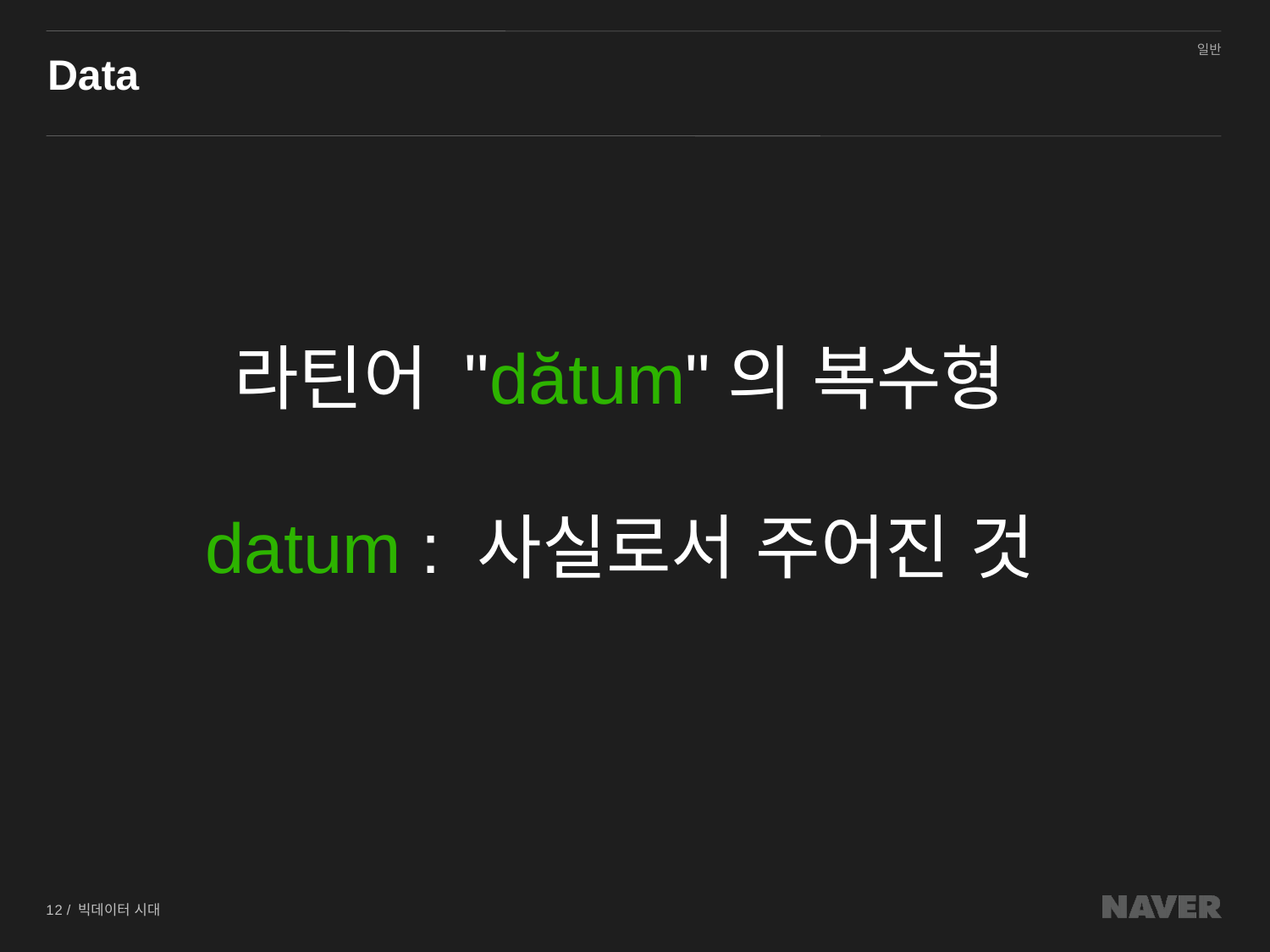

# Data

라틴어 "dătum"의 복수형

datum : 사실로서 주어진 것